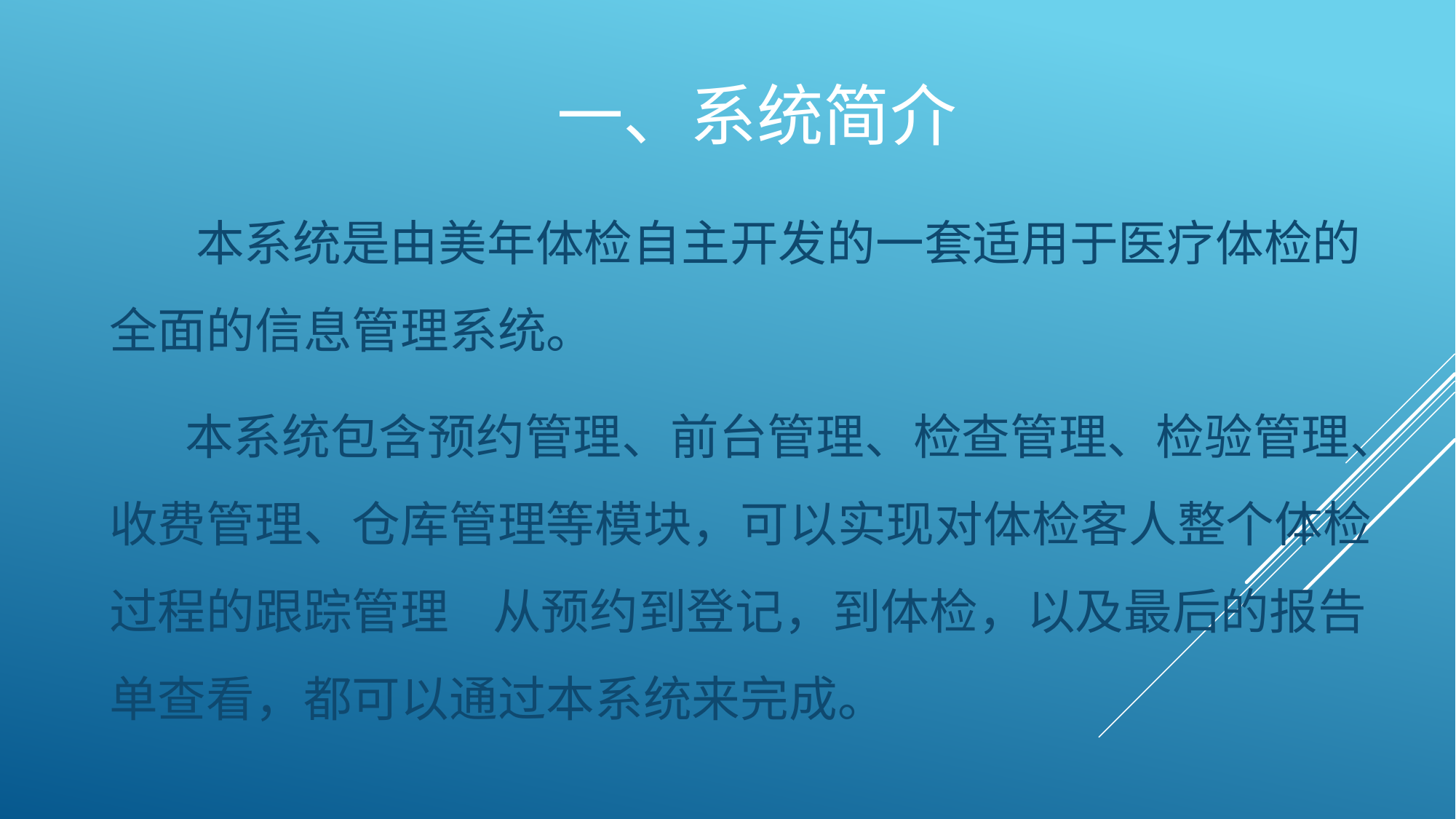

# 一、系统简介
          本系统是由美年体检自主开发的一套适用于医疗体检的全面的信息管理系统。
         本系统包含预约管理、前台管理、检查管理、检验管理、收费管理、仓库管理等模块，可以实现对体检客人整个体检过程的跟踪管理    从预约到登记，到体检，以及最后的报告单查看，都可以通过本系统来完成。